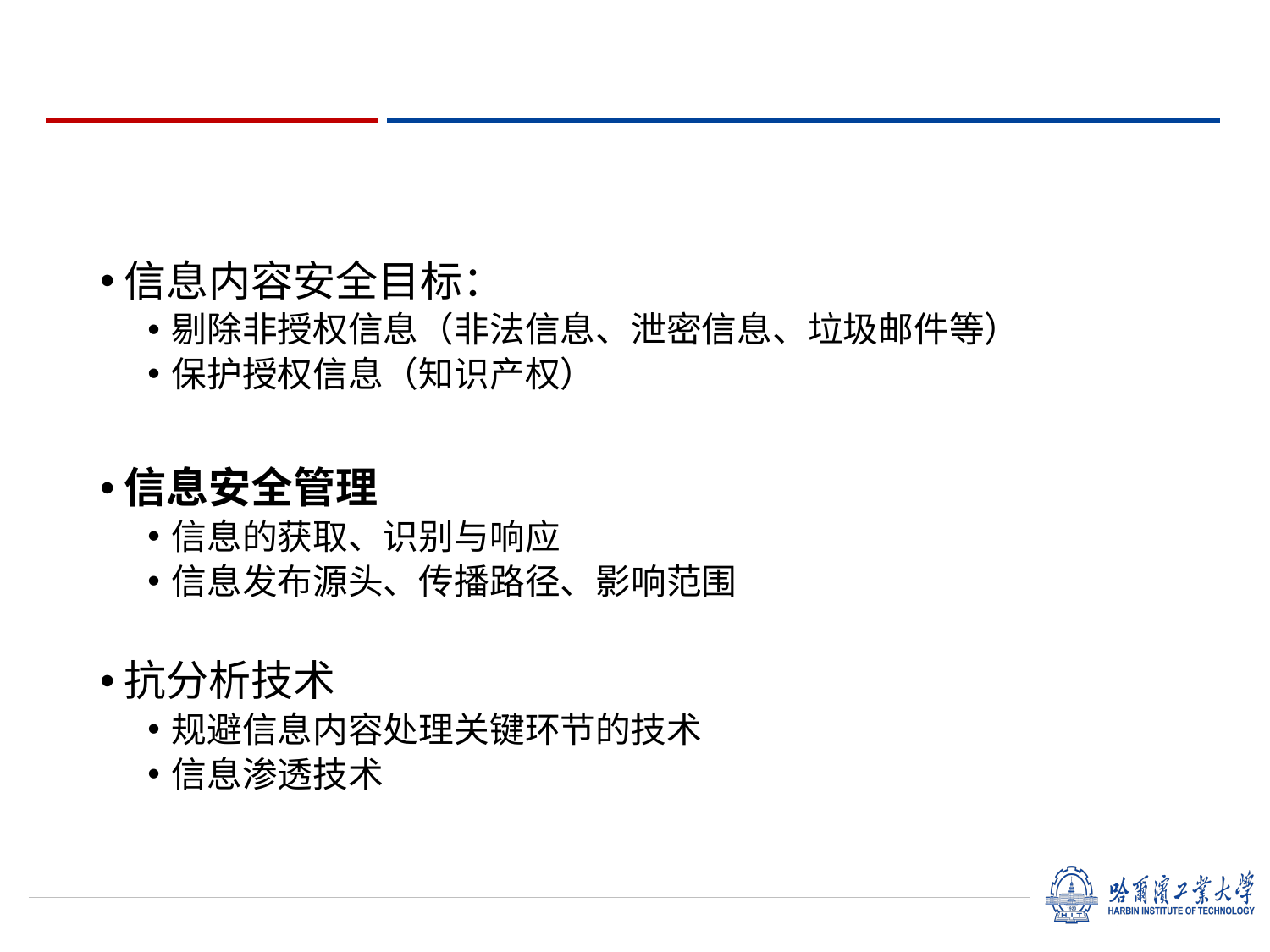

信息内容安全目标：
剔除非授权信息（非法信息、泄密信息、垃圾邮件等）
保护授权信息（知识产权）

信息安全管理
信息的获取、识别与响应
信息发布源头、传播路径、影响范围

抗分析技术
规避信息内容处理关键环节的技术
信息渗透技术

5